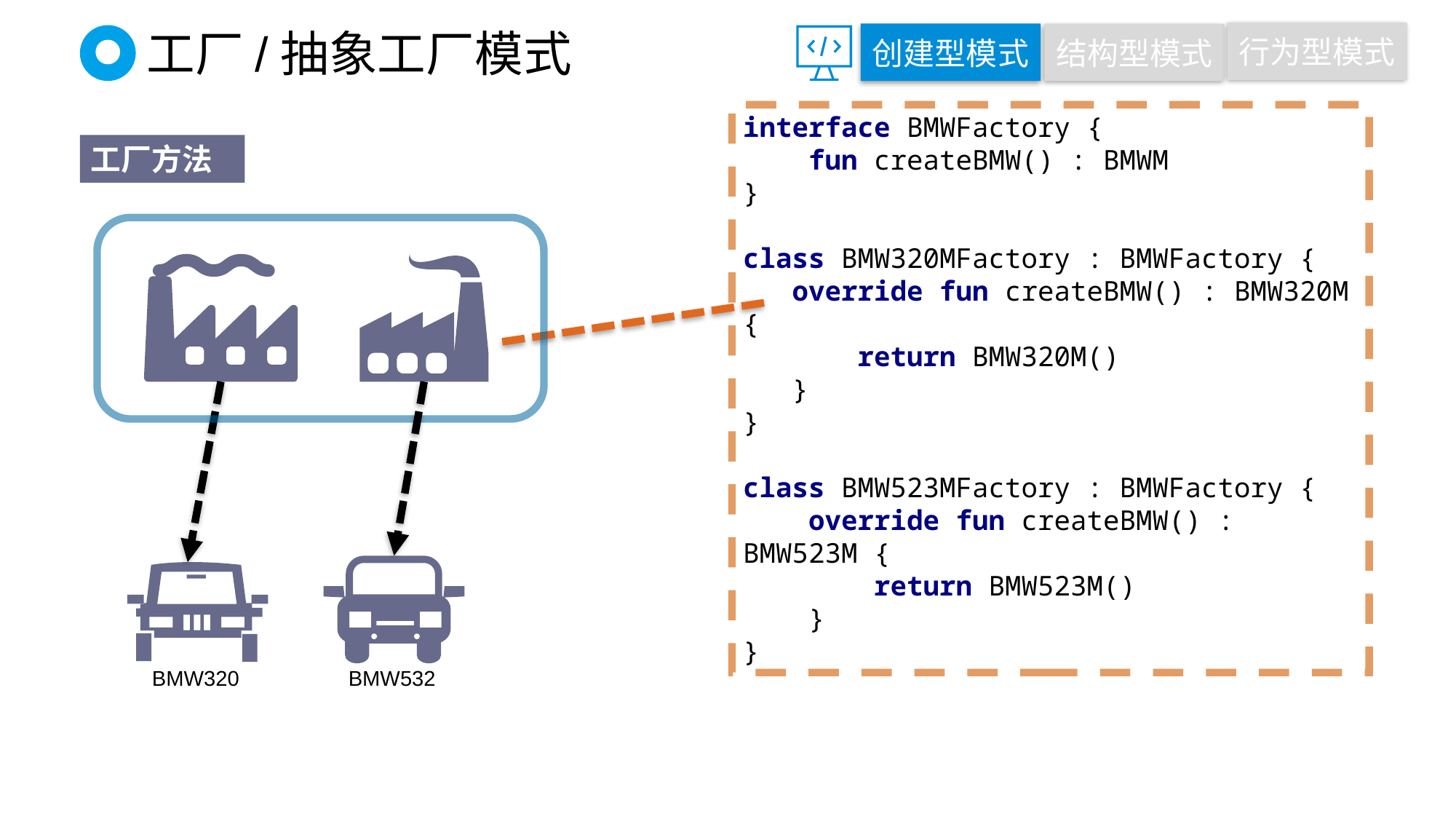

行为型模式
创建型模式
结构型模式
# 工厂/抽象工厂模式

工厂方法
interface BMWFactory {
    fun createBMW() : BMWM
}
class BMW320MFactory : BMWFactory {
   override fun createBMW() : BMW320M {
       return BMW320M()
   }
}
class BMW523MFactory : BMWFactory {
    override fun createBMW() : BMW523M {
        return BMW523M()
    }
}

BMW320
BMW532